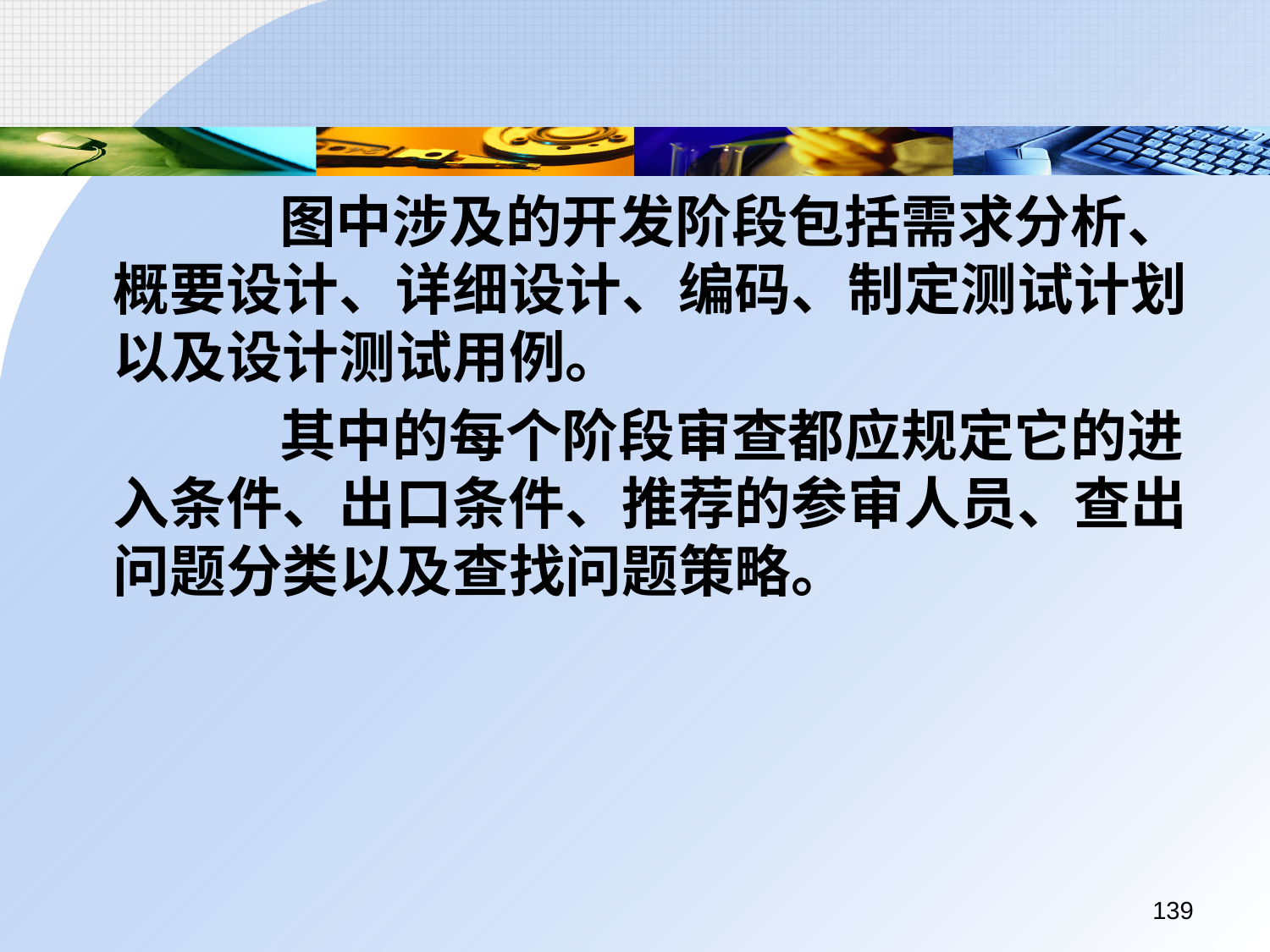

图中涉及的开发阶段包括需求分析、概要设计、详细设计、编码、制定测试计划以及设计测试用例。
		  其中的每个阶段审查都应规定它的进入条件、出口条件、推荐的参审人员、查出问题分类以及查找问题策略。

139